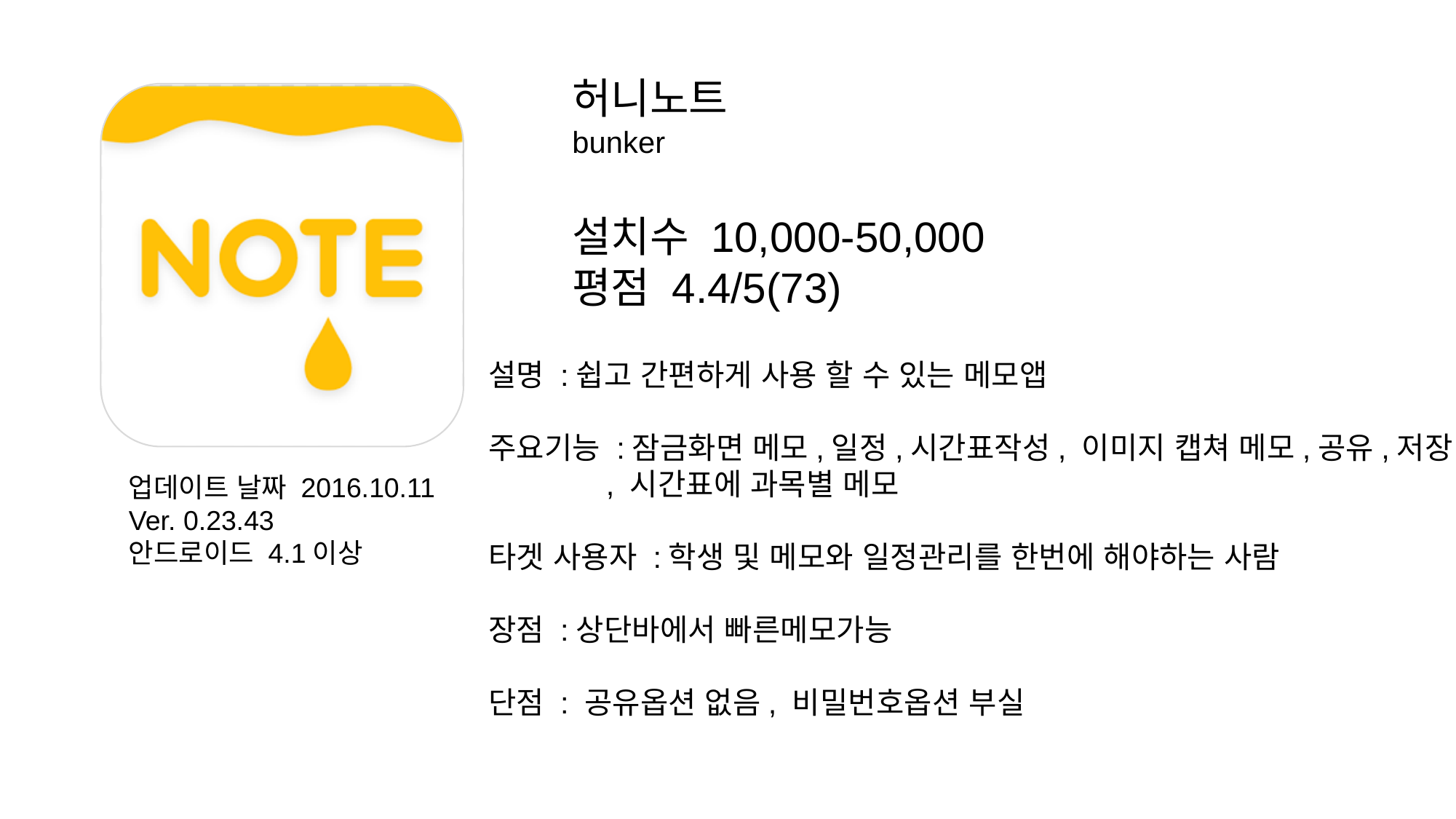

허니노트
bunker

설치수 10,000-50,000
평점 4.4/5(73)

설명 :쉽고 간편하게 사용 할 수 있는 메모앱

주요기능 :잠금화면 메모,일정,시간표작성, 이미지 캡쳐 메모,공유,저장
	 , 시간표에 과목별 메모

타겟 사용자 :학생 및 메모와 일정관리를 한번에 해야하는 사람

장점 :상단바에서 빠른메모가능

단점 : 공유옵션 없음, 비밀번호옵션 부실
업데이트 날짜 2016.10.11
Ver. 0.23.43
안드로이드 4.1이상